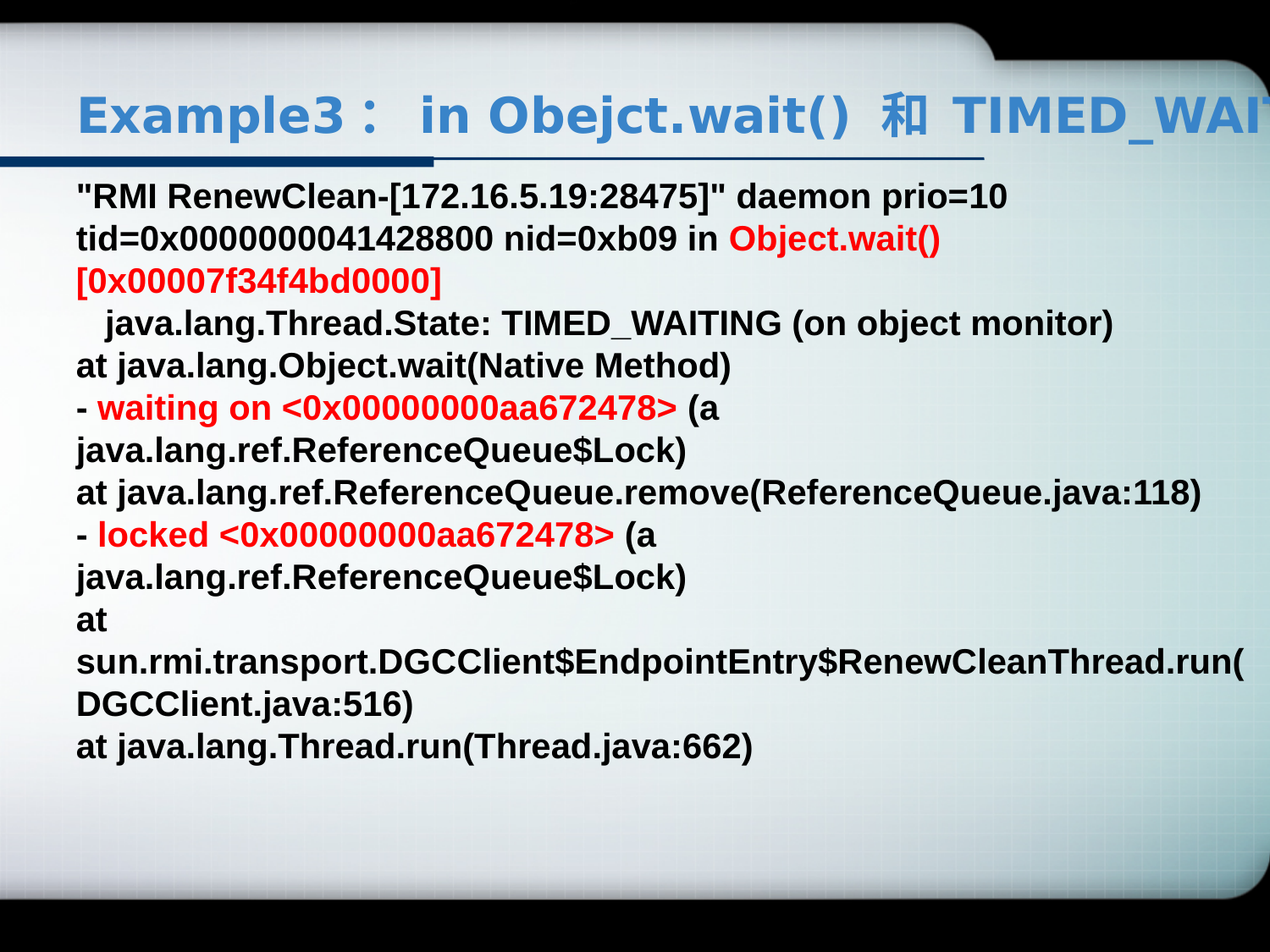

# Example3：in Obejct.wait() 和 TIMED_WAITING
"RMI RenewClean-[172.16.5.19:28475]" daemon prio=10 tid=0x0000000041428800 nid=0xb09 in Object.wait() [0x00007f34f4bd0000]
   java.lang.Thread.State: TIMED_WAITING (on object monitor)
at java.lang.Object.wait(Native Method)
- waiting on <0x00000000aa672478> (a java.lang.ref.ReferenceQueue$Lock)
at java.lang.ref.ReferenceQueue.remove(ReferenceQueue.java:118)
- locked <0x00000000aa672478> (a java.lang.ref.ReferenceQueue$Lock)
at sun.rmi.transport.DGCClient$EndpointEntry$RenewCleanThread.run(DGCClient.java:516)
at java.lang.Thread.run(Thread.java:662)